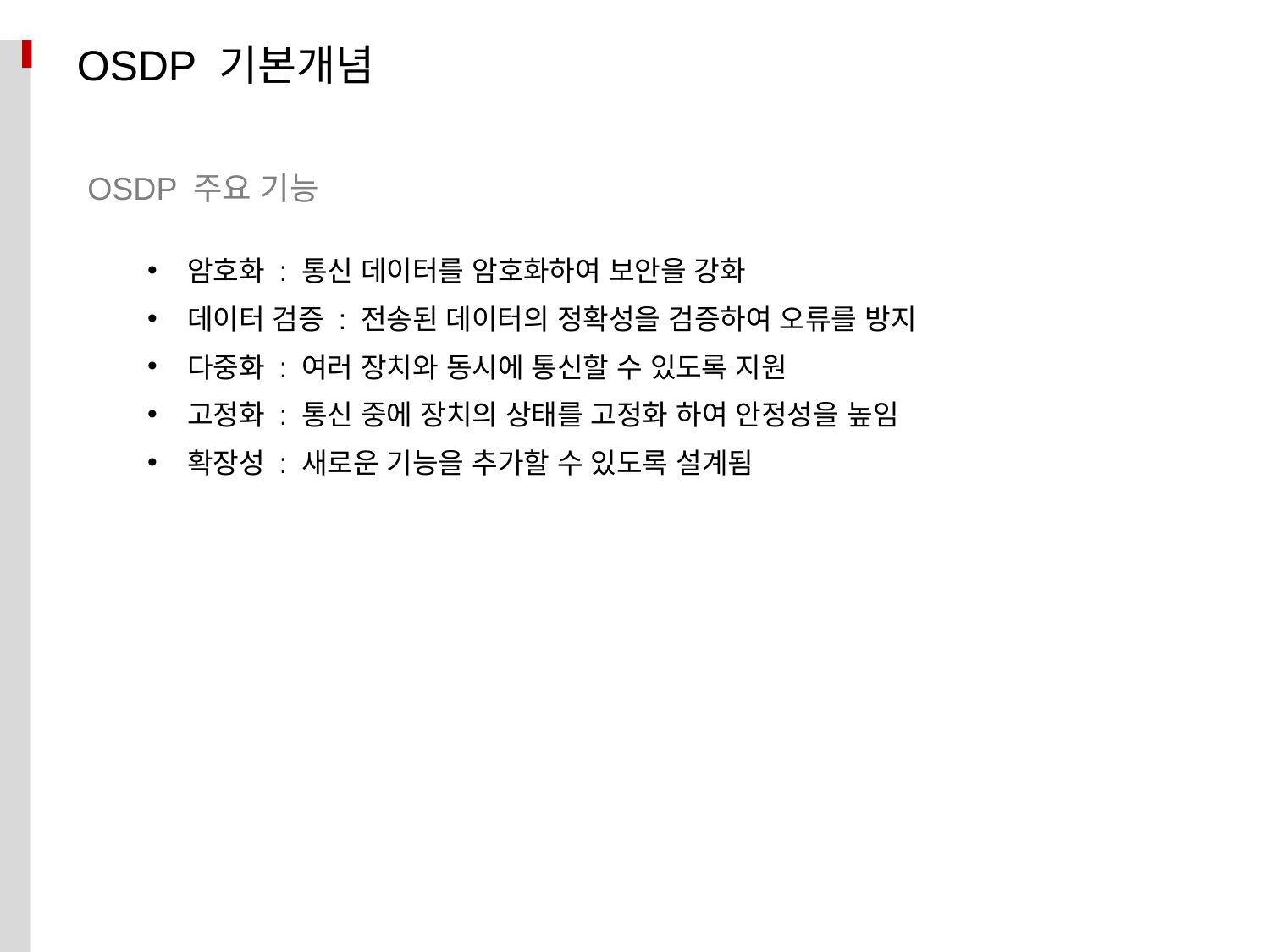

OSDP 기본개념
OSDP 주요 기능
암호화 : 통신 데이터를 암호화하여 보안을 강화
데이터 검증 : 전송된 데이터의 정확성을 검증하여 오류를 방지
다중화 : 여러 장치와 동시에 통신할 수 있도록 지원
고정화 : 통신 중에 장치의 상태를 고정화 하여 안정성을 높임
확장성 : 새로운 기능을 추가할 수 있도록 설계됨